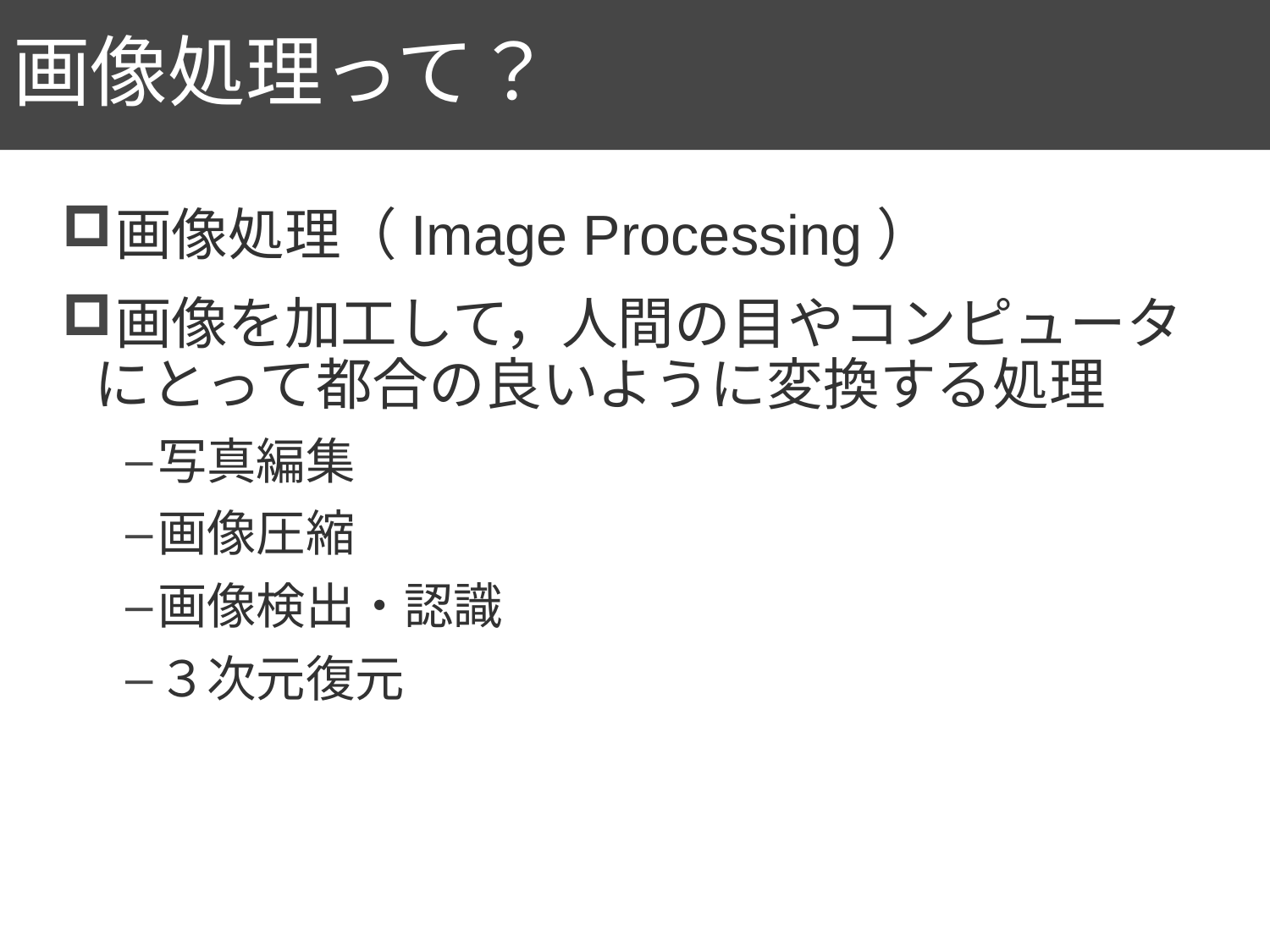

# 画像処理って？
13
画像処理（Image Processing）
画像を加工して，人間の目やコンピュータにとって都合の良いように変換する処理
写真編集
画像圧縮
画像検出・認識
３次元復元